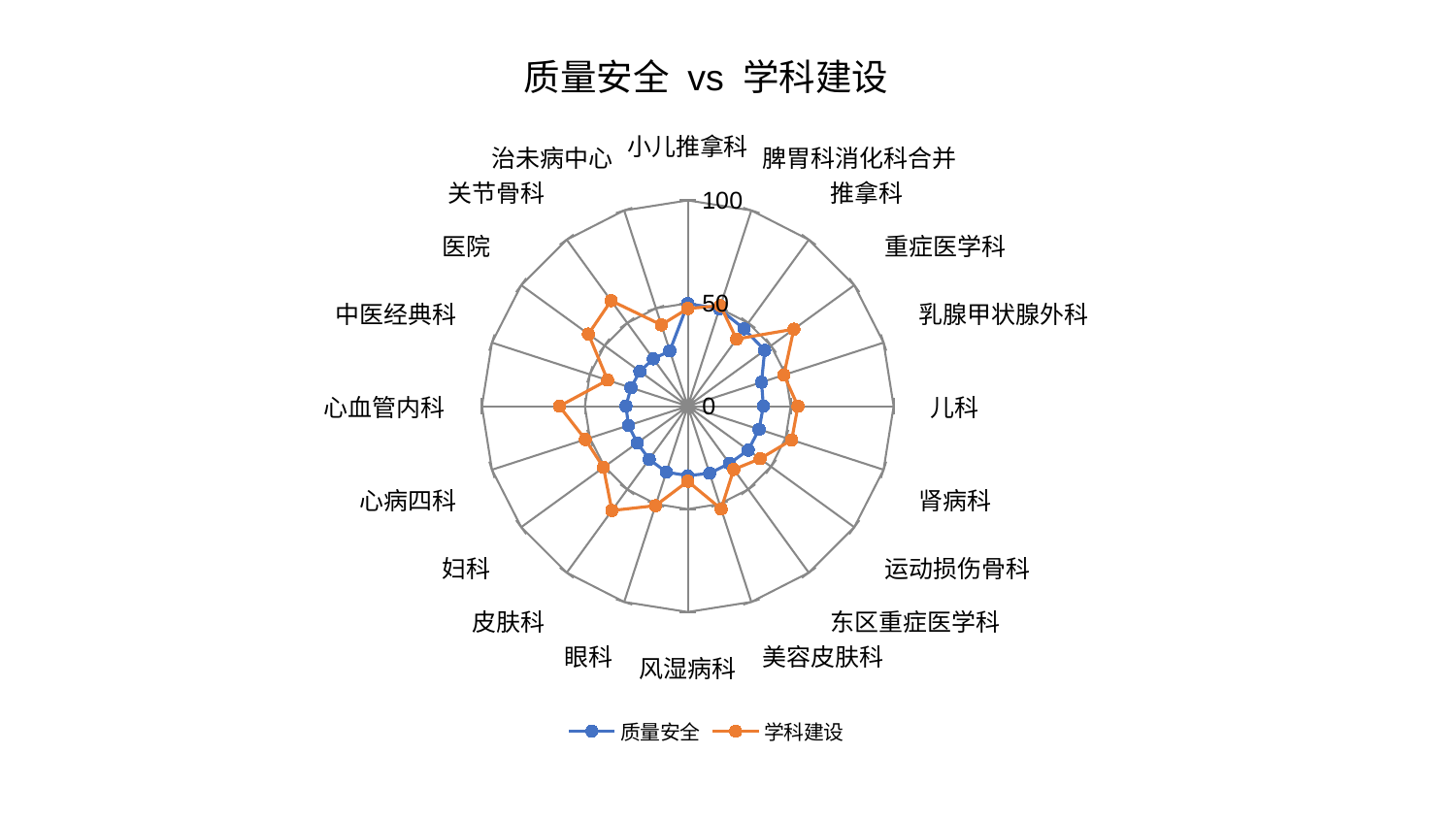

### Chart: 质量安全 vs 学科建设

| Category | 质量安全 | 学科建设 |
|---|---|---|
| 小儿推拿科 | 49.85620822756752 | 47.46456770123633 |
| 脾胃科消化科合并 | 49.698721659665964 | 51.35573482023787 |
| 推拿科 | 46.50096673202394 | 40.35029158647824 |
| 重症医学科 | 46.209319859257384 | 63.680985299645684 |
| 乳腺甲状腺外科 | 37.67388733089098 | 49.107810552457885 |
| 儿科 | 36.74028025955931 | 53.52769294803284 |
| 肾病科 | 36.43638719399997 | 53.07944349290806 |
| 运动损伤骨科 | 36.31310987646478 | 43.44216063673037 |
| 东区重症医学科 | 34.4195061874512 | 37.99184915823961 |
| 美容皮肤科 | 34.30440827258683 | 52.509047581226405 |
| 风湿病科 | 33.79498620160081 | 36.481940767736056 |
| 眼科 | 33.66563062133146 | 50.84251558647618 |
| 皮肤科 | 31.919638483409 | 62.68838581149956 |
| 妇科 | 30.327999338809356 | 50.653591311013535 |
| 心病四科 | 30.295325893669524 | 52.335275372526546 |
| 心血管内科 | 30.01450745571355 | 62.36480846214874 |
| 中医经典科 | 29.03586745400068 | 40.933056002655626 |
| 医院 | 28.773056141174816 | 59.65001363601698 |
| 关节骨科 | 28.44173293576581 | 63.35932568338744 |
| 治未病中心 | 28.272336121830488 | 41.54199912165802 |
4